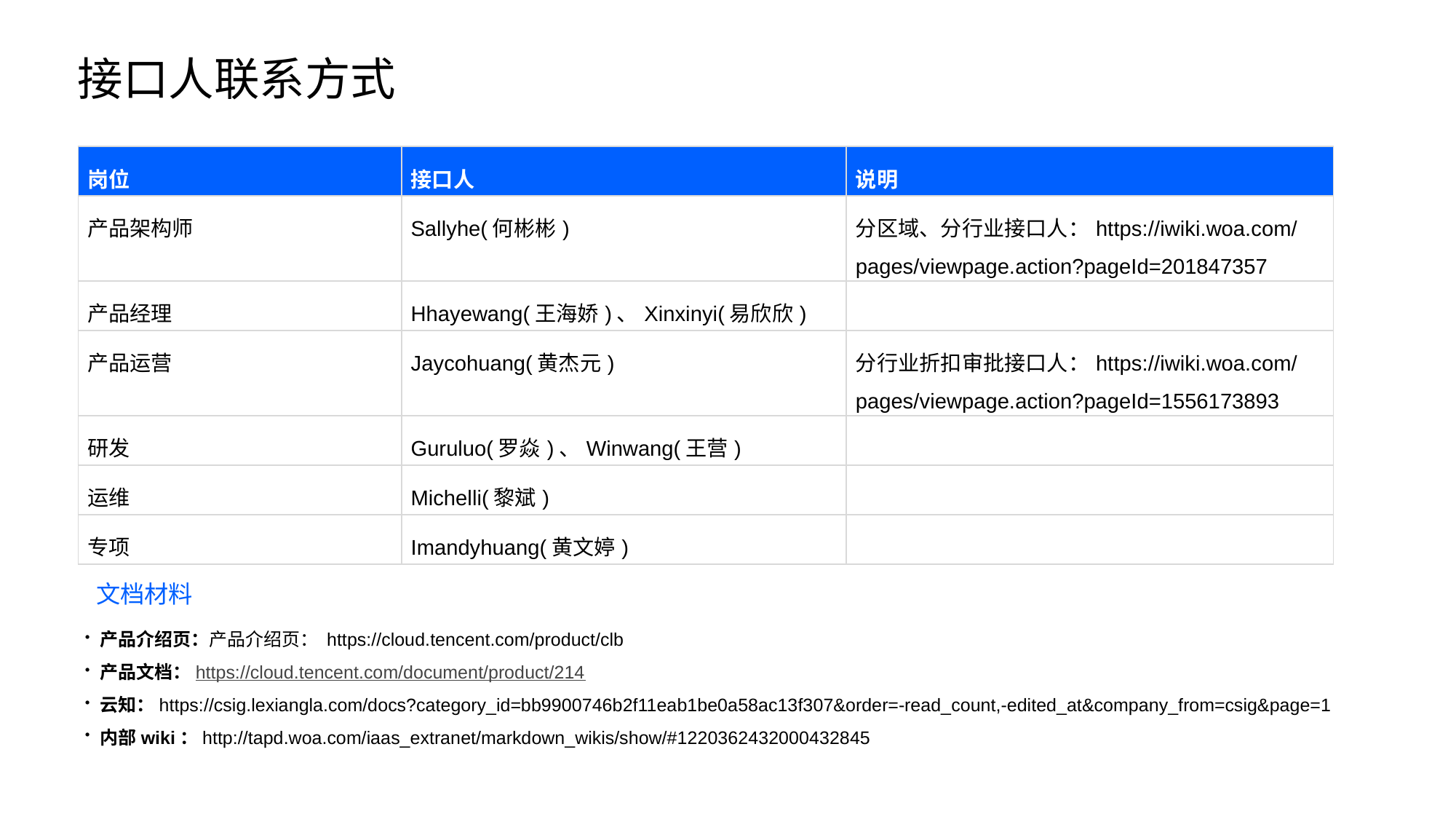

# 接口人联系方式
| 岗位 | 接口人 | 说明 |
| --- | --- | --- |
| 产品架构师 | Sallyhe(何彬彬) | 分区域、分行业接口人：https://iwiki.woa.com/pages/viewpage.action?pageId=201847357 |
| 产品经理 | Hhayewang(王海娇)、Xinxinyi(易欣欣) |  |
| 产品运营 | Jaycohuang(黄杰元) | 分行业折扣审批接口人：https://iwiki.woa.com/pages/viewpage.action?pageId=1556173893 |
| 研发 | Guruluo(罗焱)、Winwang(王营) |  |
| 运维 | Michelli(黎斌) |  |
| 专项 | Imandyhuang(黄文婷) |  |
文档材料
产品介绍页：产品介绍页： https://cloud.tencent.com/product/clb
产品文档：https://cloud.tencent.com/document/product/214
云知：https://csig.lexiangla.com/docs?category_id=bb9900746b2f11eab1be0a58ac13f307&order=-read_count,-edited_at&company_from=csig&page=1
内部wiki：http://tapd.woa.com/iaas_extranet/markdown_wikis/show/#1220362432000432845